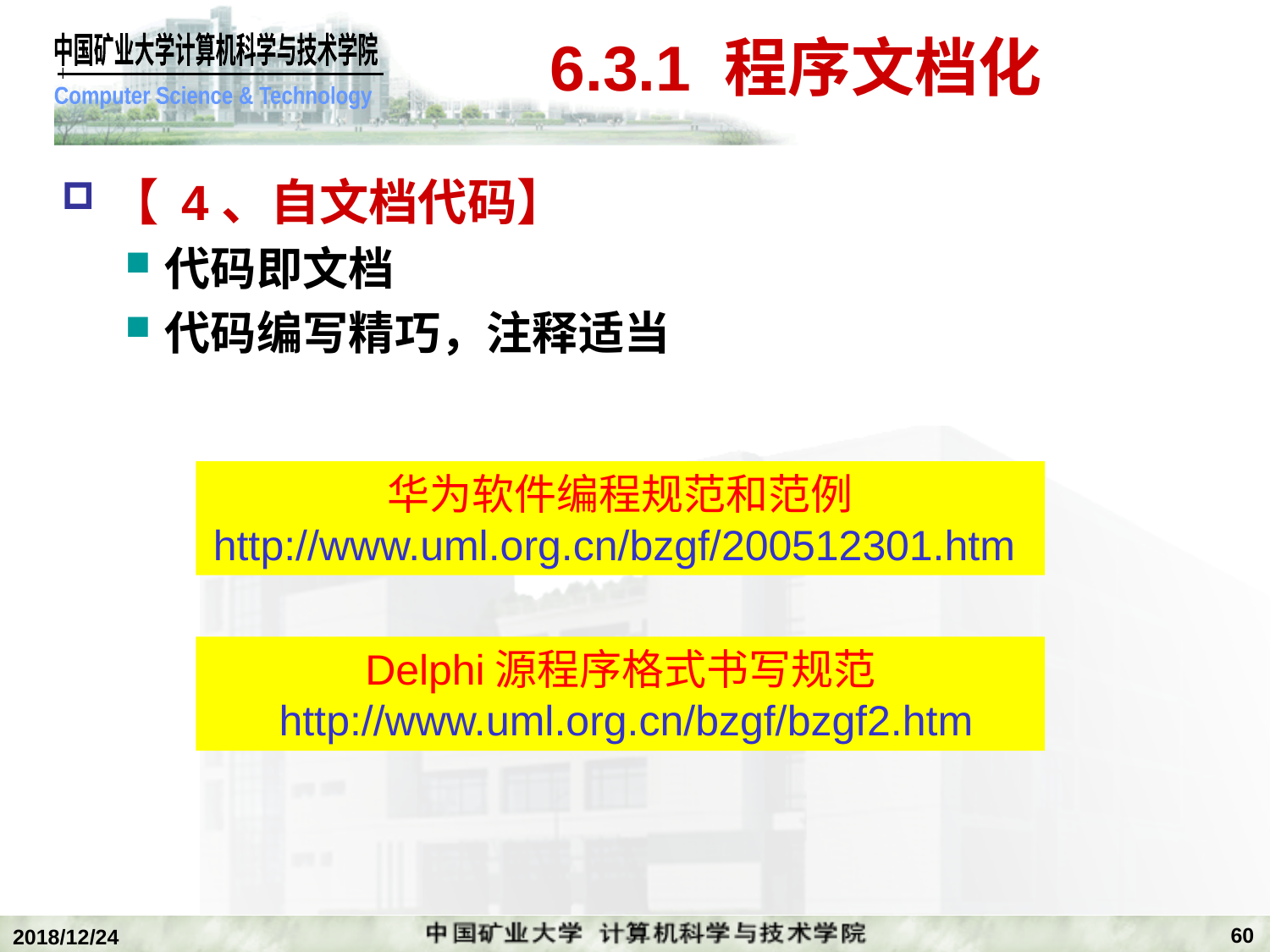

6.3.1 程序文档化
#
【 4、自文档代码】
代码即文档
代码编写精巧，注释适当
华为软件编程规范和范例
http://www.uml.org.cn/bzgf/200512301.htm
Delphi源程序格式书写规范
 http://www.uml.org.cn/bzgf/bzgf2.htm
60
2018/12/24